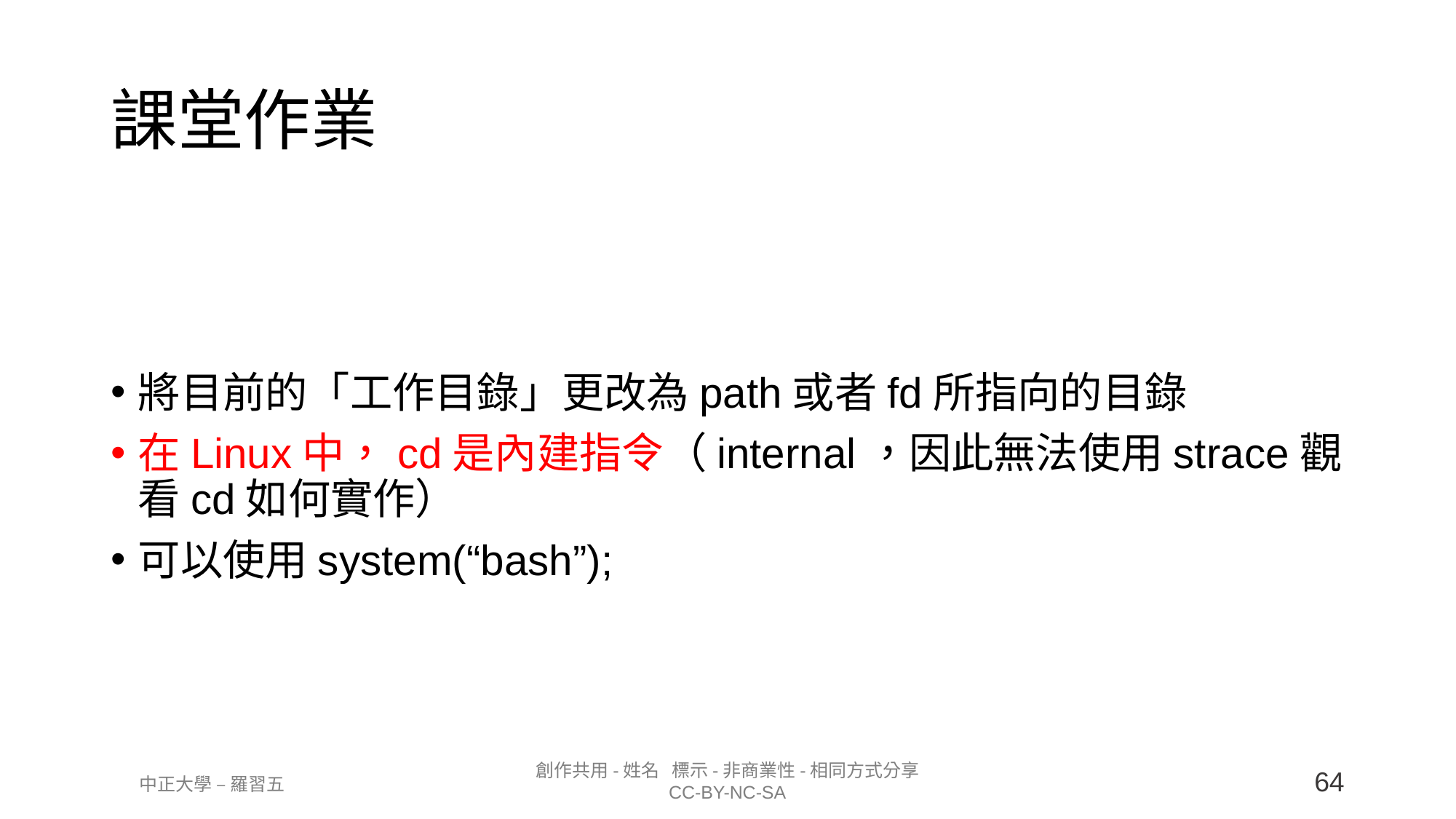

課堂作業
將目前的「工作目錄」更改為path或者fd所指向的目錄
在Linux中，cd是內建指令（internal，因此無法使用strace觀看cd如何實作）
可以使用system(“bash”);